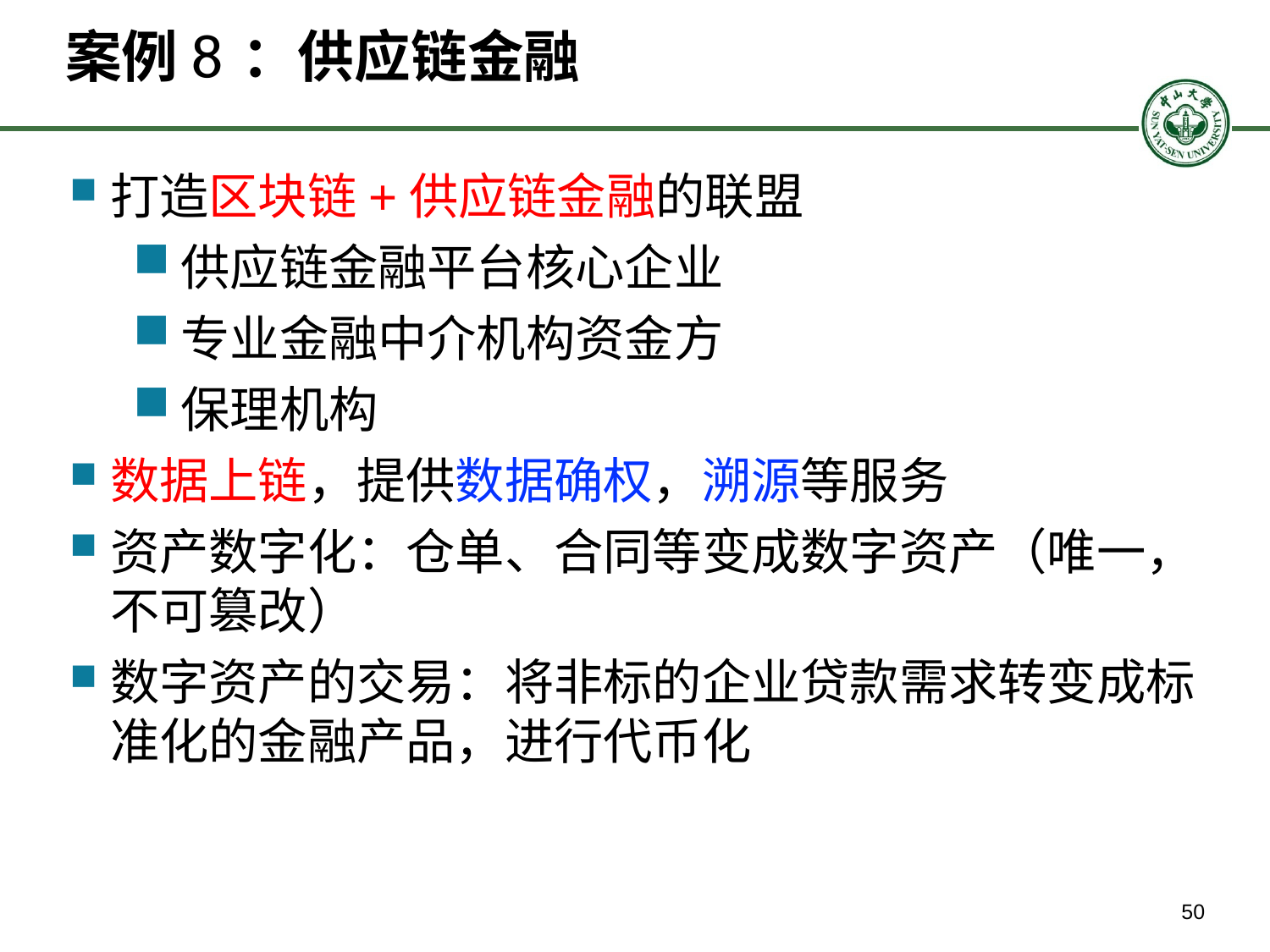

# 案例8：供应链金融
打造区块链+供应链金融的联盟
供应链金融平台核心企业
专业金融中介机构资金方
保理机构
数据上链，提供数据确权，溯源等服务
资产数字化：仓单、合同等变成数字资产（唯一，不可篡改）
数字资产的交易：将非标的企业贷款需求转变成标准化的金融产品，进行代币化